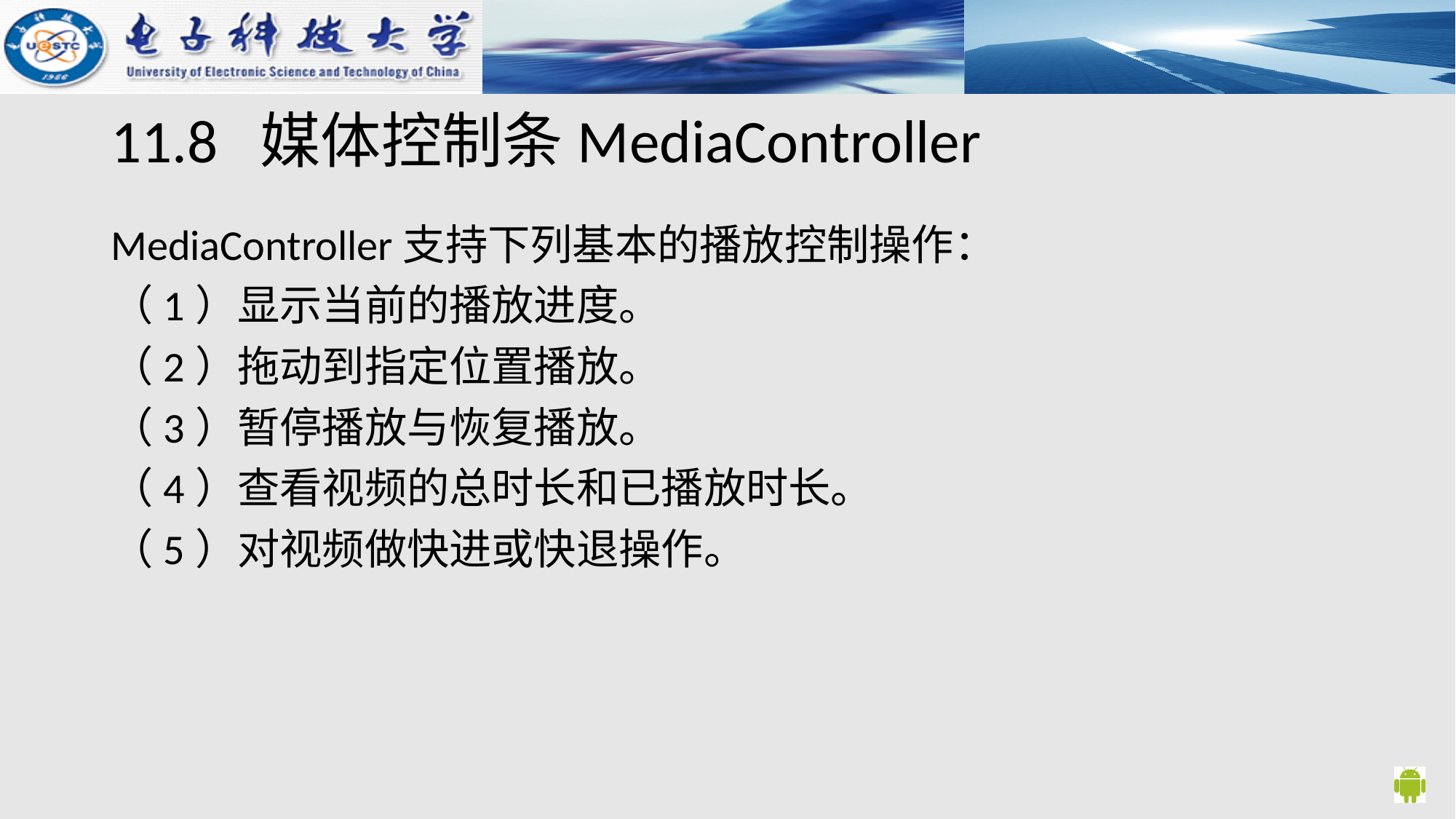

# 11.8  媒体控制条MediaController
MediaController支持下列基本的播放控制操作：
（1）显示当前的播放进度。
（2）拖动到指定位置播放。
（3）暂停播放与恢复播放。
（4）查看视频的总时长和已播放时长。
（5）对视频做快进或快退操作。